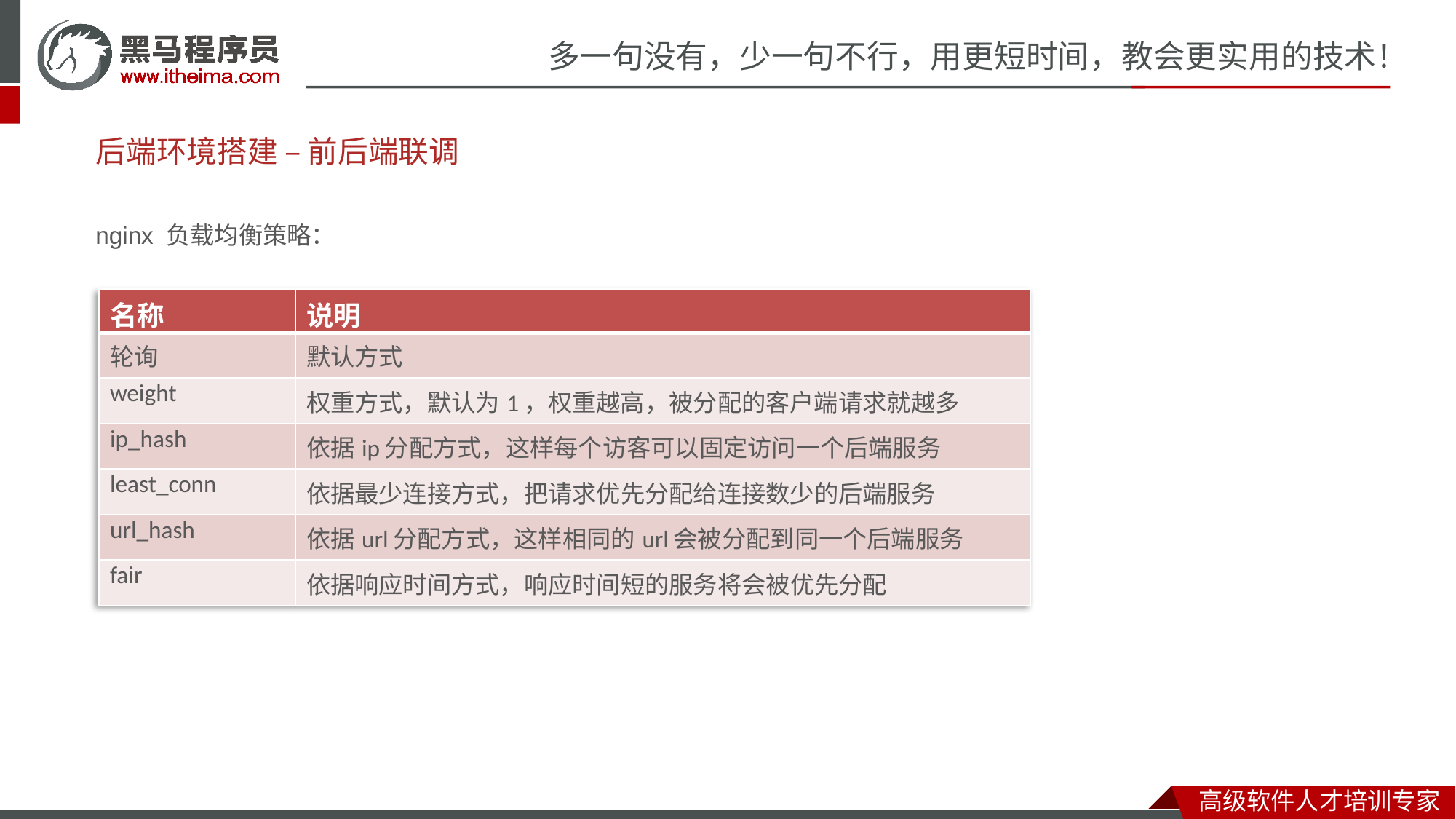

# 后端环境搭建 – 前后端联调
nginx 负载均衡策略：
| 名称 | 说明 |
| --- | --- |
| 轮询 | 默认方式 |
| weight | 权重方式，默认为1，权重越高，被分配的客户端请求就越多 |
| ip\_hash | 依据ip分配方式，这样每个访客可以固定访问一个后端服务 |
| least\_conn | 依据最少连接方式，把请求优先分配给连接数少的后端服务 |
| url\_hash | 依据url分配方式，这样相同的url会被分配到同一个后端服务 |
| fair | 依据响应时间方式，响应时间短的服务将会被优先分配 |